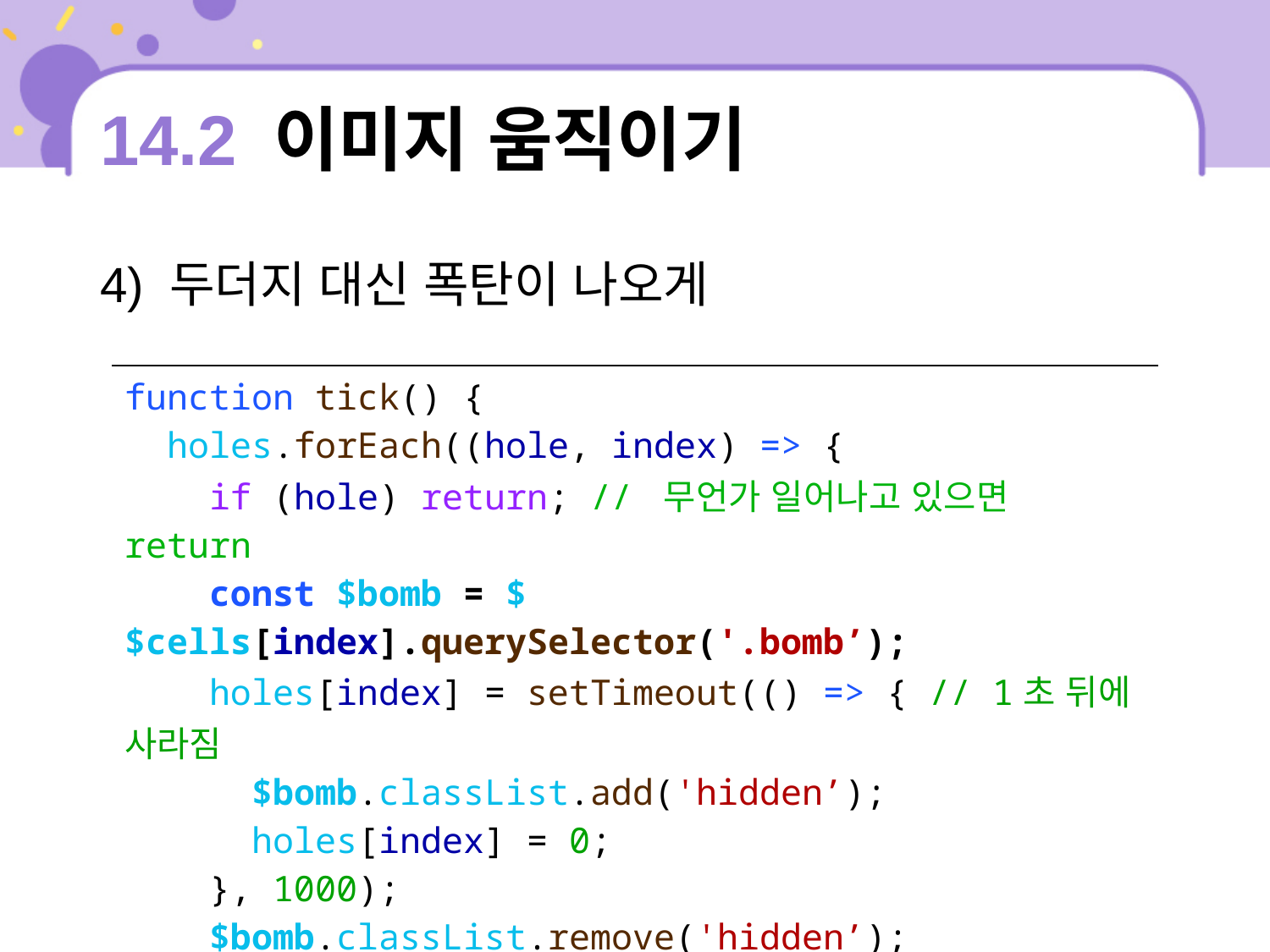

# 14.2 이미지 움직이기
4) 두더지 대신 폭탄이 나오게

| function tick() { holes.forEach((hole, index) => { if (hole) return; // 무언가 일어나고 있으면 return const $bomb = $$cells[index].querySelector('.bomb’); holes[index] = setTimeout(() => { // 1초 뒤에 사라짐 $bomb.classList.add('hidden’); holes[index] = 0; }, 1000); $bomb.classList.remove('hidden’); }); } |
| --- |